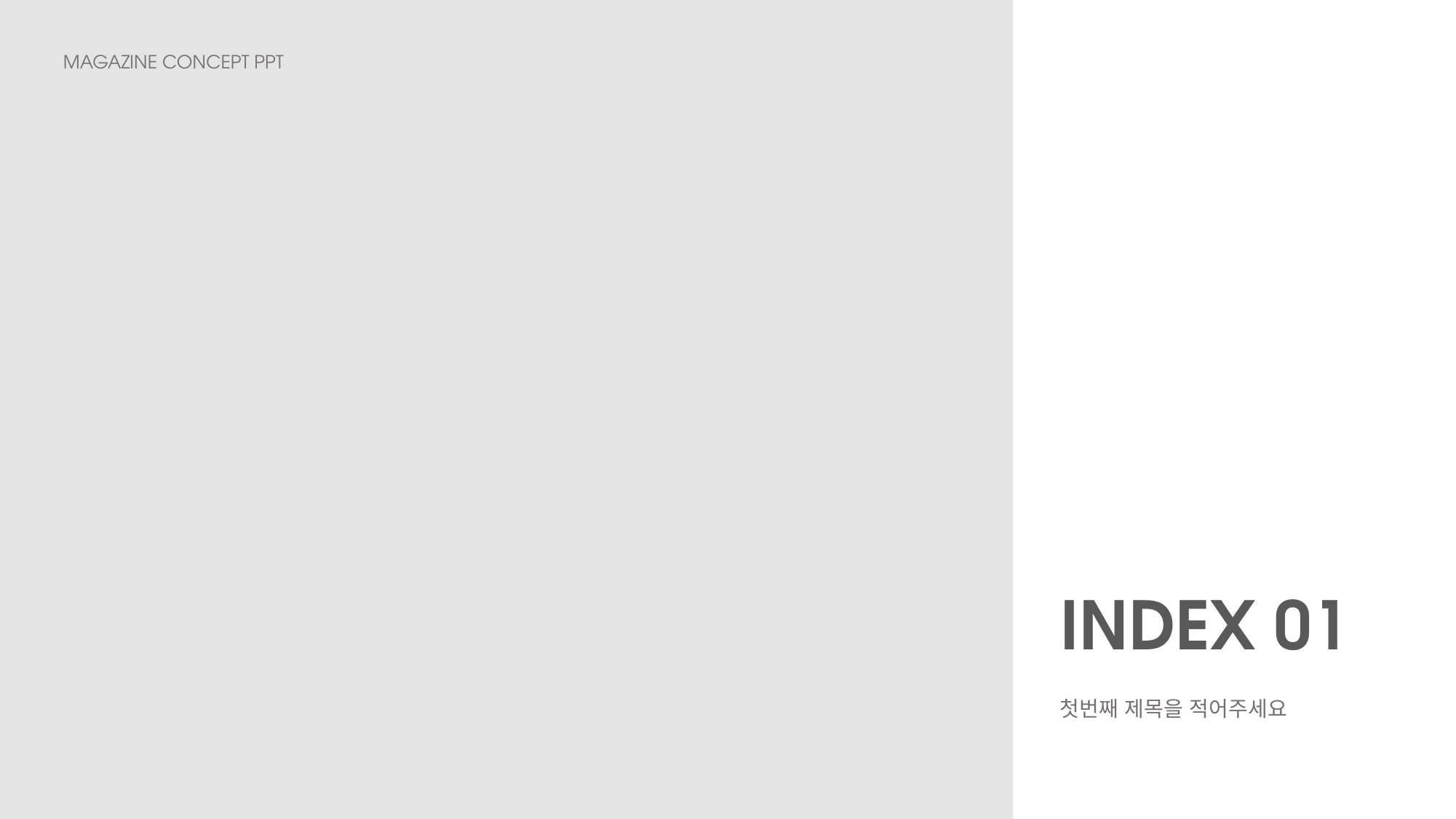

MAGAZINE CONCEPT PPT
INDEX 01
첫번째 제목을 적어주세요